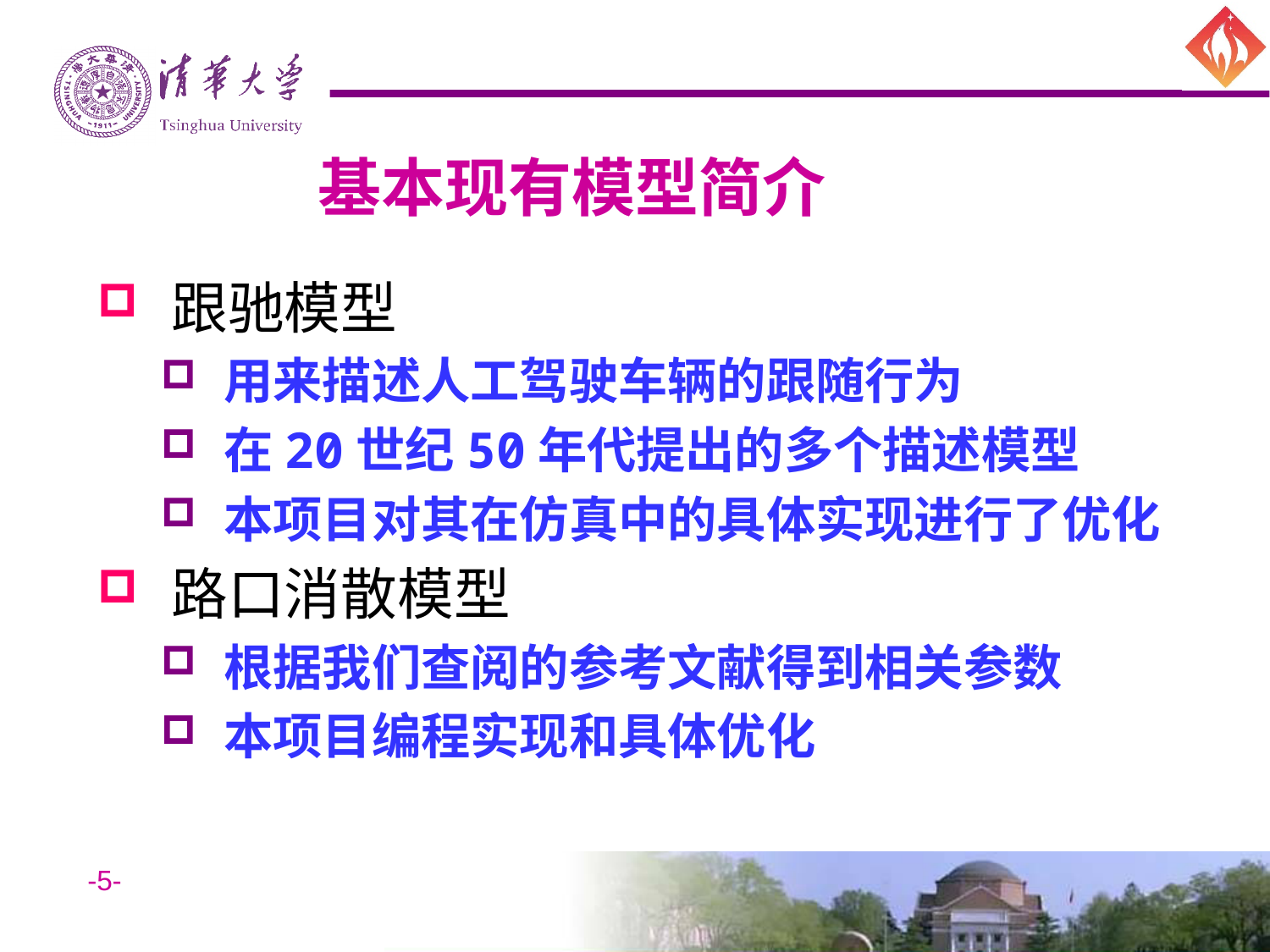

# 基本现有模型简介
 跟驰模型
 用来描述人工驾驶车辆的跟随行为
 在20世纪50年代提出的多个描述模型
 本项目对其在仿真中的具体实现进行了优化
 路口消散模型
 根据我们查阅的参考文献得到相关参数
 本项目编程实现和具体优化